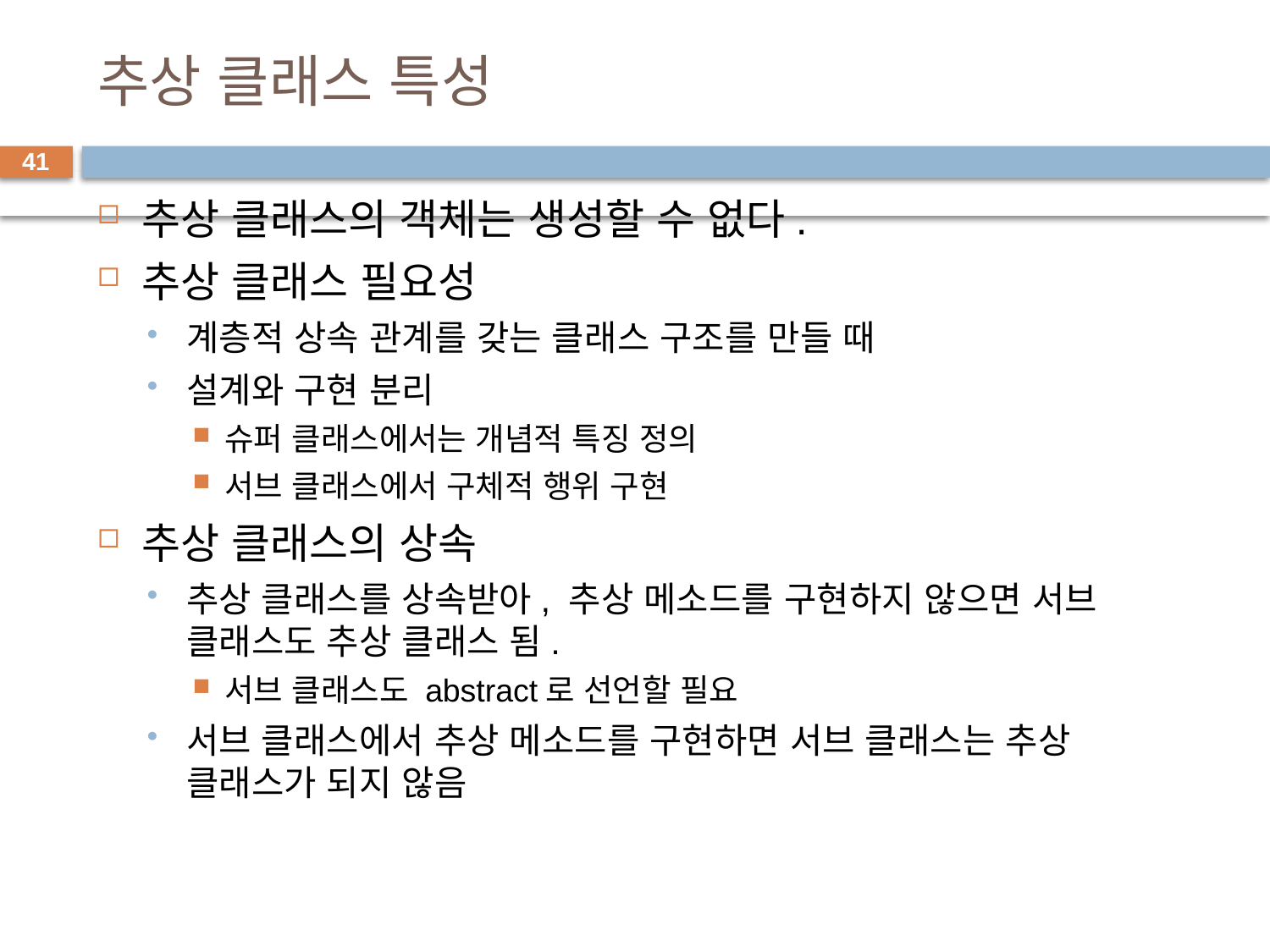

# 추상 클래스 특성
41
추상 클래스의 객체는 생성할 수 없다.
추상 클래스 필요성
계층적 상속 관계를 갖는 클래스 구조를 만들 때
설계와 구현 분리
슈퍼 클래스에서는 개념적 특징 정의
서브 클래스에서 구체적 행위 구현
추상 클래스의 상속
추상 클래스를 상속받아, 추상 메소드를 구현하지 않으면 서브 클래스도 추상 클래스 됨.
서브 클래스도 abstract로 선언할 필요
서브 클래스에서 추상 메소드를 구현하면 서브 클래스는 추상 클래스가 되지 않음